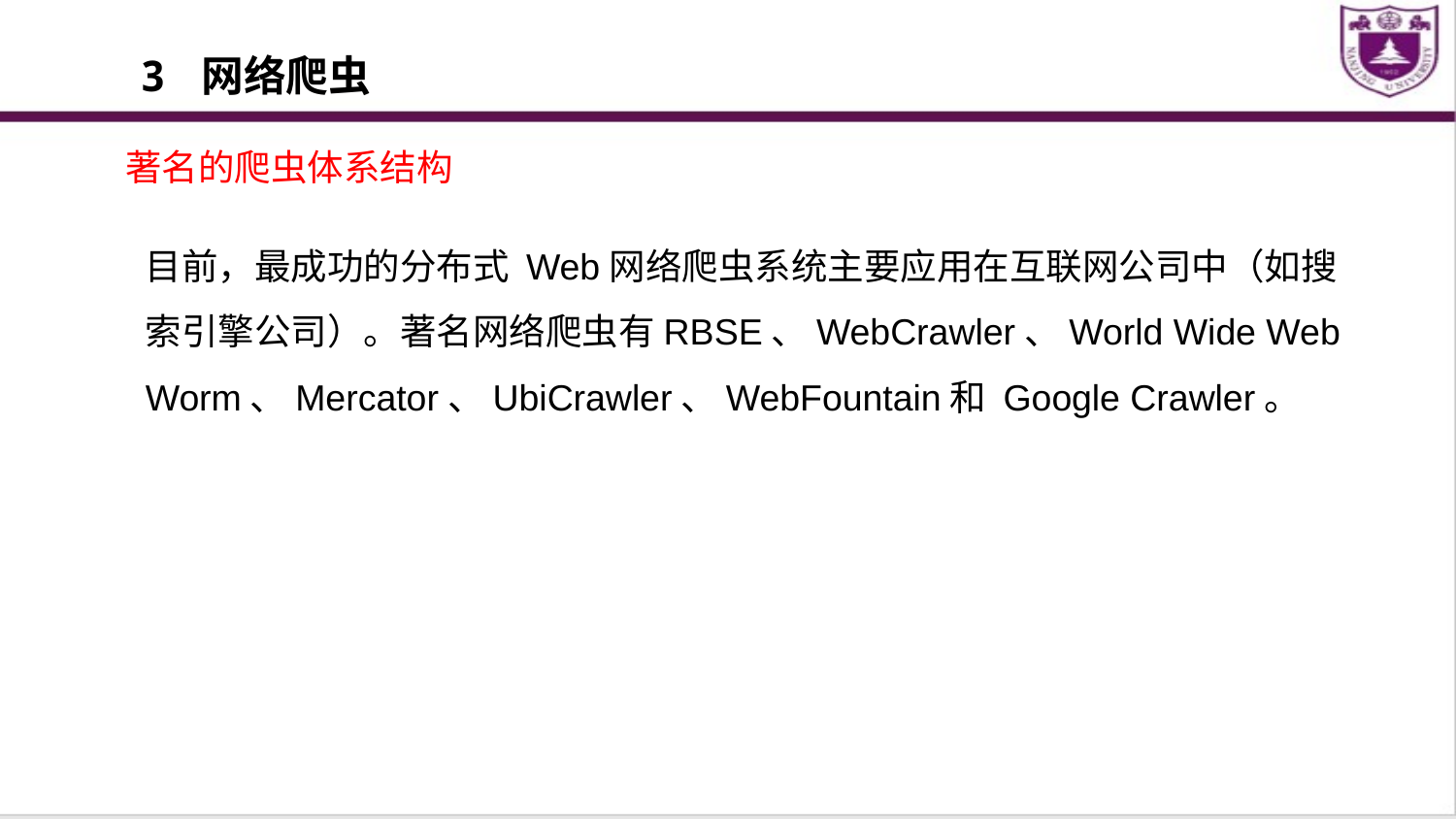

3 网络爬虫
  著名的爬虫体系结构
目前，最成功的分布式 Web网络爬虫系统主要应用在互联网公司中（如搜索引擎公司）。著名网络爬虫有RBSE、WebCrawler、World Wide Web Worm、Mercator、UbiCrawler、WebFountain和 Google Crawler。